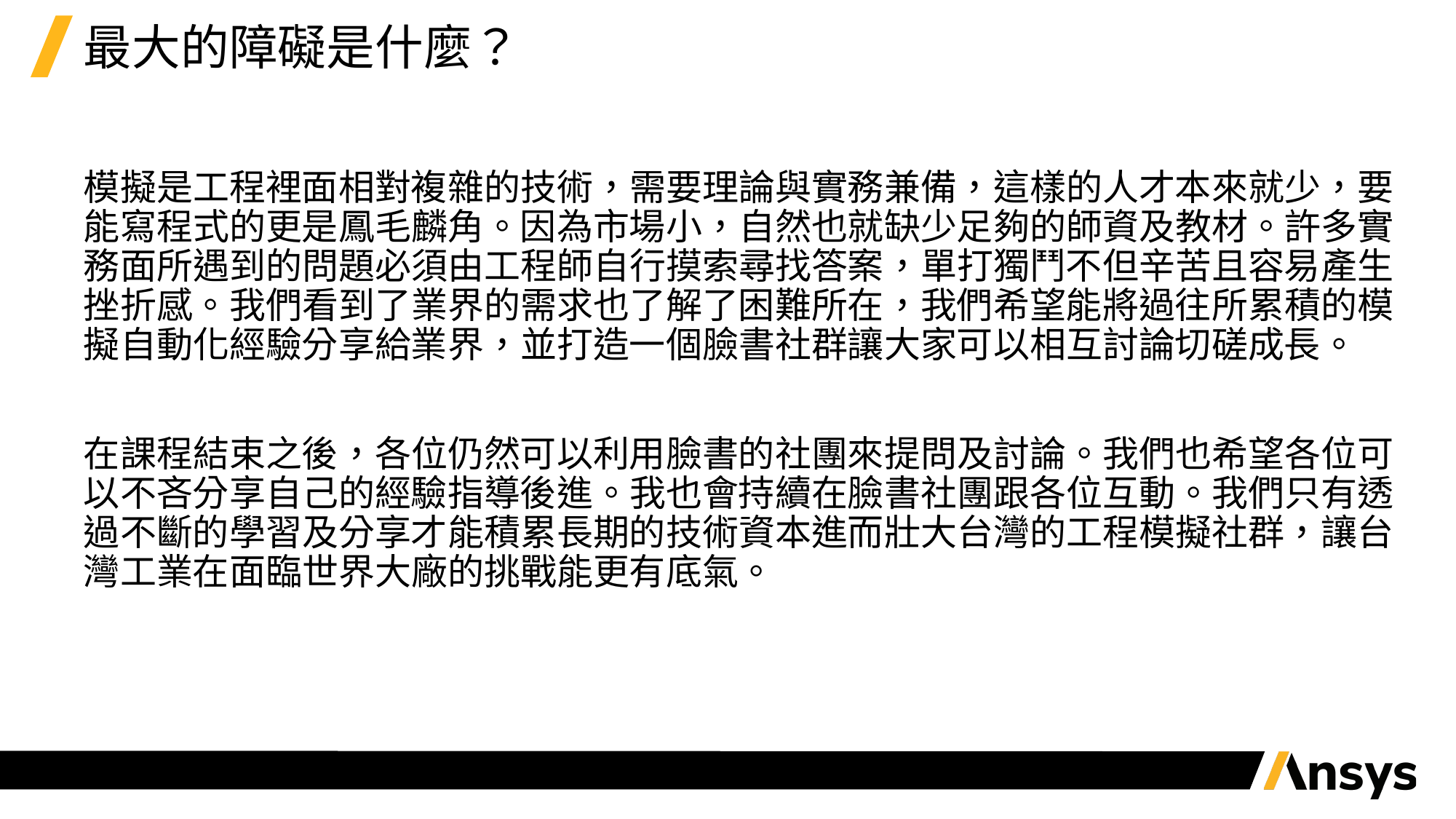

# 最大的障礙是什麼？
模擬是工程裡面相對複雜的技術，需要理論與實務兼備，這樣的人才本來就少，要能寫程式的更是鳳毛麟角。因為市場小，自然也就缺少足夠的師資及教材。許多實務面所遇到的問題必須由工程師自行摸索尋找答案，單打獨鬥不但辛苦且容易產生挫折感。我們看到了業界的需求也了解了困難所在，我們希望能將過往所累積的模擬自動化經驗分享給業界，並打造一個臉書社群讓大家可以相互討論切磋成長。

在課程結束之後，各位仍然可以利用臉書的社團來提問及討論。我們也希望各位可以不吝分享自己的經驗指導後進。我也會持續在臉書社團跟各位互動。我們只有透過不斷的學習及分享才能積累長期的技術資本進而壯大台灣的工程模擬社群，讓台灣工業在面臨世界大廠的挑戰能更有底氣。